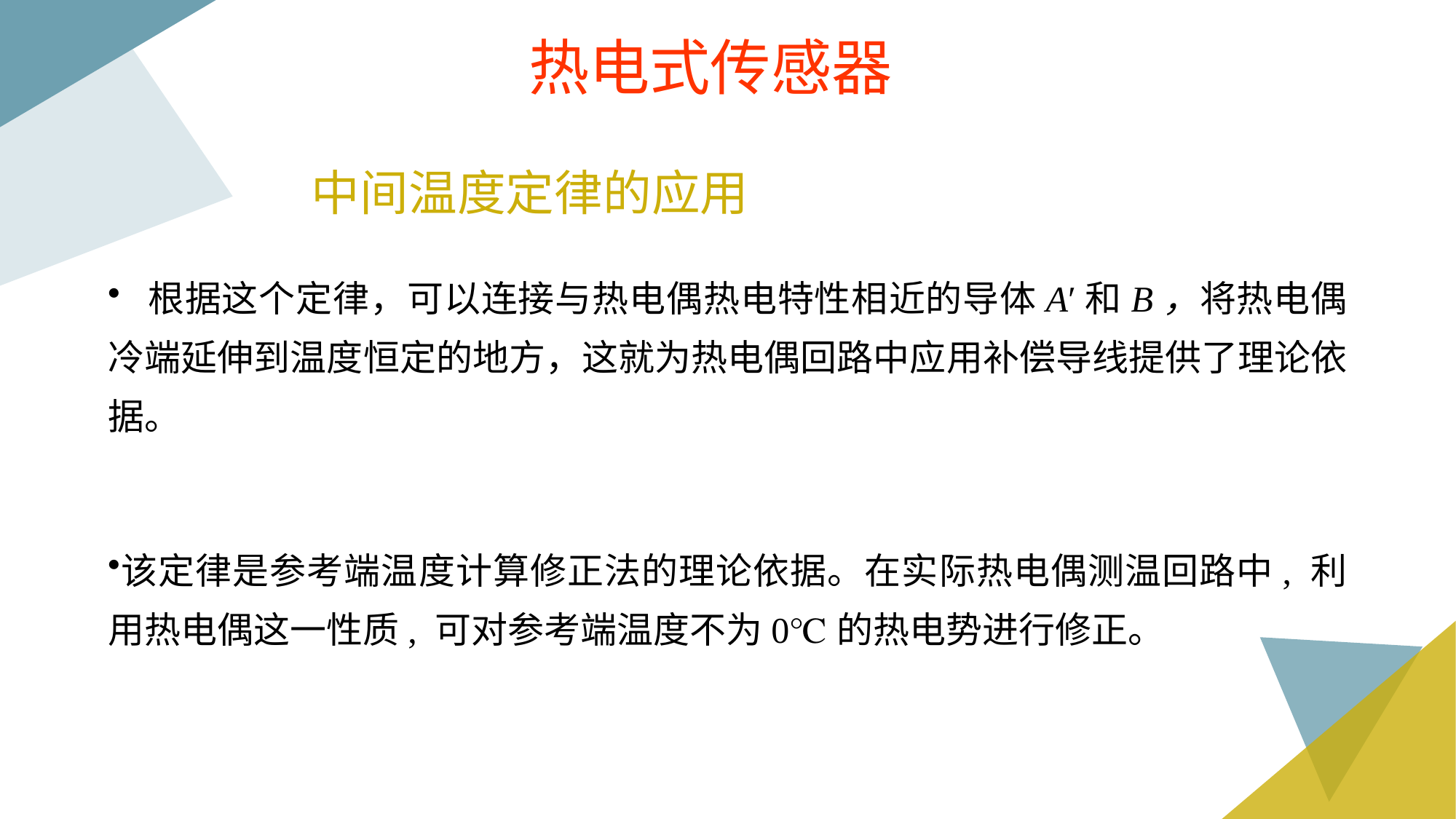

热电式传感器
中间温度定律的应用
  根据这个定律，可以连接与热电偶热电特性相近的导体A′和B，将热电偶冷端延伸到温度恒定的地方，这就为热电偶回路中应用补偿导线提供了理论依据。

该定律是参考端温度计算修正法的理论依据。在实际热电偶测温回路中, 利用热电偶这一性质, 可对参考端温度不为0℃的热电势进行修正。